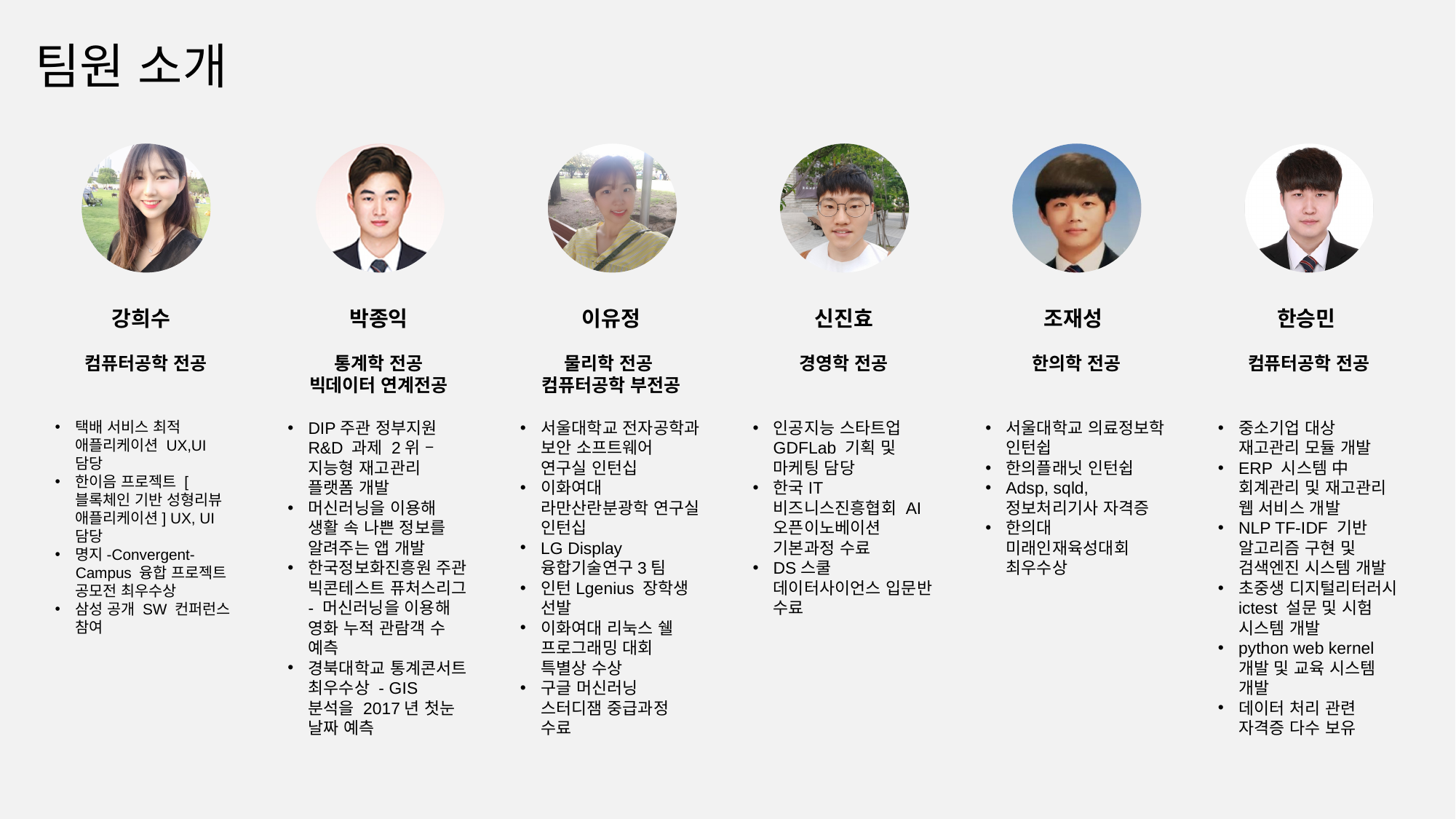

# 팀원 소개

강희수

컴퓨터공학 전공

택배 서비스 최적 애플리케이션 UX,UI 담당
한이음 프로젝트 [블록체인 기반 성형리뷰 애플리케이션] UX, UI 담당
명지-Convergent-Campus 융합 프로젝트 공모전 최우수상
삼성 공개 SW 컨퍼런스 참여

박종익

통계학 전공
빅데이터 연계전공

DIP주관 정부지원 R&D 과제 2위 – 지능형 재고관리 플랫폼 개발
머신러닝을 이용해 생활 속 나쁜 정보를 알려주는 앱 개발
한국정보화진흥원 주관 빅콘테스트 퓨처스리그 - 머신러닝을 이용해 영화 누적 관람객 수 예측
경북대학교 통계콘서트 최우수상 - GIS 분석을 2017년 첫눈 날짜 예측

이유정

물리학 전공
컴퓨터공학 부전공

서울대학교 전자공학과 보안 소프트웨어 연구실 인턴십
이화여대 라만산란분광학 연구실 인턴십
LG Display 융합기술연구3팀
인턴Lgenius 장학생 선발
이화여대 리눅스 쉘 프로그래밍 대회 특별상 수상
구글 머신러닝 스터디잼 중급과정 수료

신진효

경영학 전공

인공지능 스타트업 GDFLab 기획 및 마케팅 담당
한국IT비즈니스진흥협회 AI 오픈이노베이션 기본과정 수료
DS스쿨 데이터사이언스 입문반 수료

조재성

한의학 전공

서울대학교 의료정보학 인턴쉽
한의플래닛 인턴쉽
Adsp, sqld, 정보처리기사 자격증
한의대 미래인재육성대회 최우수상

한승민

컴퓨터공학 전공

중소기업 대상 재고관리 모듈 개발
ERP 시스템 中 회계관리 및 재고관리 웹 서비스 개발
NLP TF-IDF 기반 알고리즘 구현 및 검색엔진 시스템 개발
초중생 디지털리터러시 ictest 설문 및 시험 시스템 개발
python web kernel 개발 및 교육 시스템 개발
데이터 처리 관련 자격증 다수 보유